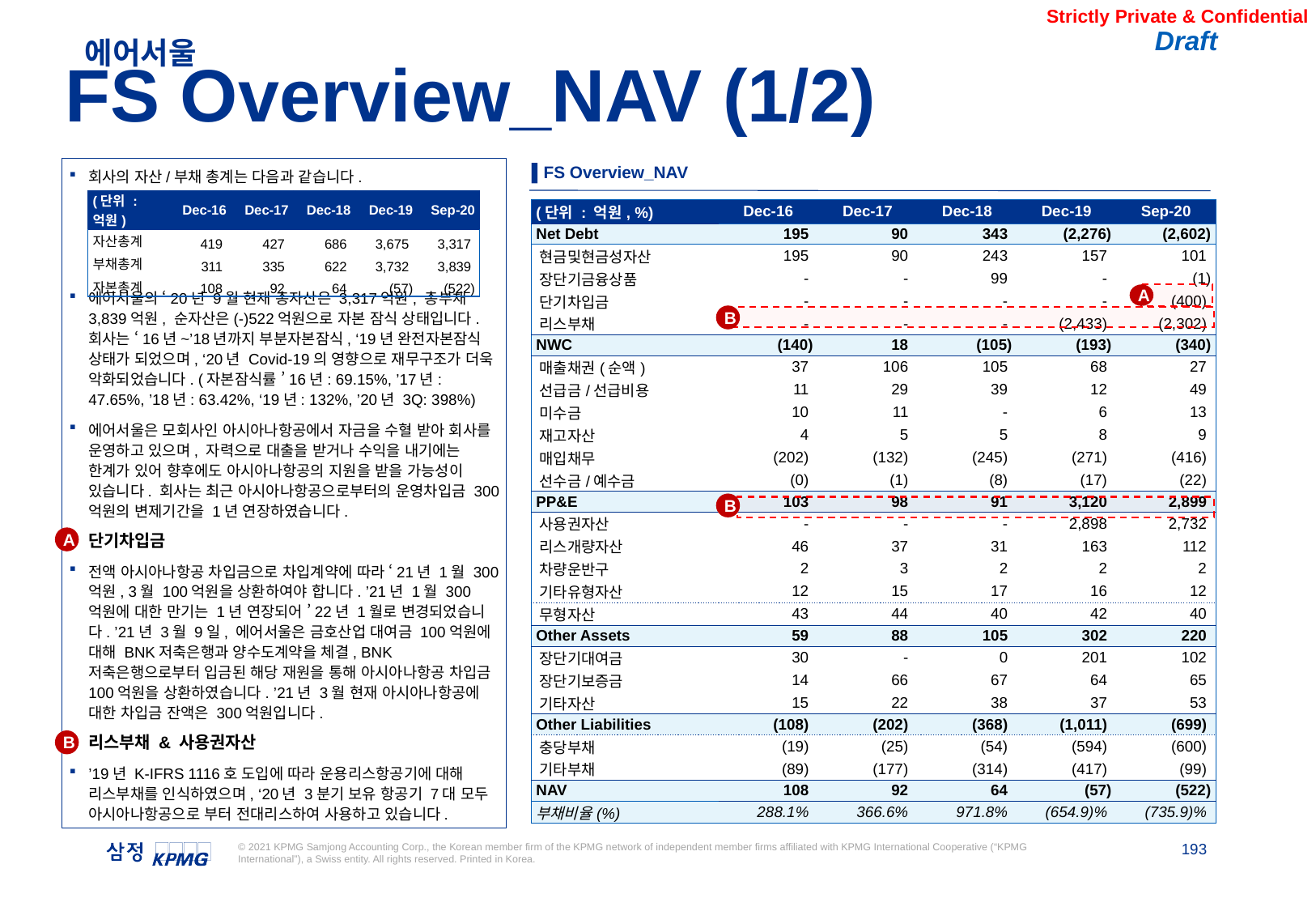

에어서울
FS Overview_NAV (1/2)
▌FS Overview_NAV

회사의 자산/부채 총계는 다음과 같습니다.

에어서울의 ‘20년 9월 현재 총자산은 3,317억원, 총부채 3,839억원, 순자산은(-)522억원으로 자본 잠식 상태입니다. 회사는 ‘16년~’18년까지 부분자본잠식, ‘19년 완전자본잠식 상태가 되었으며, ‘20년 Covid-19의 영향으로 재무구조가 더욱 악화되었습니다. (자본잠식률 ’16년: 69.15%, ’17년: 47.65%, ’18년: 63.42%, ‘19년: 132%, ’20년 3Q: 398%)
에어서울은 모회사인 아시아나항공에서 자금을 수혈 받아 회사를 운영하고 있으며, 자력으로 대출을 받거나 수익을 내기에는 한계가 있어 향후에도 아시아나항공의 지원을 받을 가능성이 있습니다. 회사는 최근 아시아나항공으로부터의 운영차입금 300억원의 변제기간을 1년 연장하였습니다.
단기차입금
전액 아시아나항공 차입금으로 차입계약에 따라 ‘21년 1월 300억원, 3월 100억원을 상환하여야 합니다. ’21년 1월 300억원에 대한 만기는 1년 연장되어 ’22년 1월로 변경되었습니다. ’21년 3월 9일, 에어서울은 금호산업 대여금 100억원에 대해 BNK저축은행과 양수도계약을 체결, BNK저축은행으로부터 입금된 해당 재원을 통해 아시아나항공 차입금 100억원을 상환하였습니다. ’21년 3월 현재 아시아나항공에 대한 차입금 잔액은 300억원입니다.
리스부채 & 사용권자산
’19년 K-IFRS 1116호 도입에 따라 운용리스항공기에 대해 리스부채를 인식하였으며, ‘20년 3분기 보유 항공기 7대 모두 아시아나항공으로 부터 전대리스하여 사용하고 있습니다.

| (단위 : 억원) | Dec-16 | Dec-17 | Dec-18 | Dec-19 | Sep-20 |
| --- | --- | --- | --- | --- | --- |
| 자산총계 | 419 | 427 | 686 | 3,675 | 3,317 |
| 부채총계 | 311 | 335 | 622 | 3,732 | 3,839 |
| 자본총계 | 108 | 92 | 64 | (57) | (522) |
| (단위 : 억원, %) | Dec-16 | Dec-17 | Dec-18 | Dec-19 | Sep-20 |
| --- | --- | --- | --- | --- | --- |
| Net Debt | 195 | 90 | 343 | (2,276) | (2,602) |
| 현금및현금성자산 | 195 | 90 | 243 | 157 | 101 |
| 장단기금융상품 | - | - | 99 | - | (1) |
| 단기차입금 | - | - | - | - | (400) |
| 리스부채 | - | - | - | (2,433) | (2,302) |
| NWC | (140) | 18 | (105) | (193) | (340) |
| 매출채권(순액) | 37 | 106 | 105 | 68 | 27 |
| 선급금/선급비용 | 11 | 29 | 39 | 12 | 49 |
| 미수금 | 10 | 11 | - | 6 | 13 |
| 재고자산 | 4 | 5 | 5 | 8 | 9 |
| 매입채무 | (202) | (132) | (245) | (271) | (416) |
| 선수금/예수금 | (0) | (1) | (8) | (17) | (22) |
| PP&E | 103 | 98 | 91 | 3,120 | 2,899 |
| 사용권자산 | - | - | - | 2,898 | 2,732 |
| 리스개량자산 | 46 | 37 | 31 | 163 | 112 |
| 차량운반구 | 2 | 3 | 2 | 2 | 2 |
| 기타유형자산 | 12 | 15 | 17 | 16 | 12 |
| 무형자산 | 43 | 44 | 40 | 42 | 40 |
| Other Assets | 59 | 88 | 105 | 302 | 220 |
| 장단기대여금 | 30 | - | 0 | 201 | 102 |
| 장단기보증금 | 14 | 66 | 67 | 64 | 65 |
| 기타자산 | 15 | 22 | 38 | 37 | 53 |
| Other Liabilities | (108) | (202) | (368) | (1,011) | (699) |
| 충당부채 | (19) | (25) | (54) | (594) | (600) |
| 기타부채 | (89) | (177) | (314) | (417) | (99) |
| NAV | 108 | 92 | 64 | (57) | (522) |
| 부채비율(%) | 288.1% | 366.6% | 971.8% | (654.9)% | (735.9)% |
A

B

B

A
B